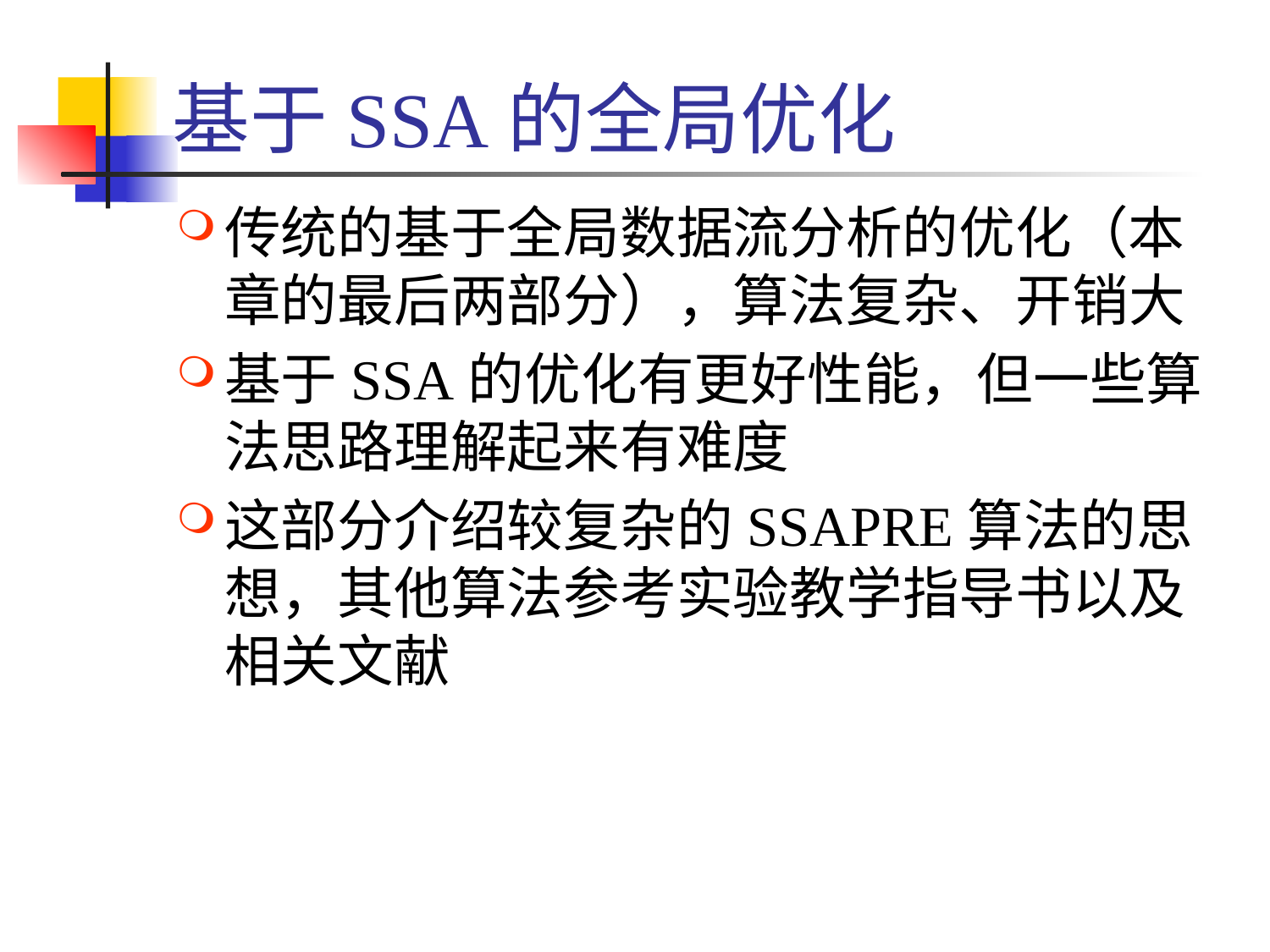

# 基于SSA的全局优化
传统的基于全局数据流分析的优化（本章的最后两部分），算法复杂、开销大
基于SSA的优化有更好性能，但一些算法思路理解起来有难度
这部分介绍较复杂的SSAPRE算法的思想，其他算法参考实验教学指导书以及相关文献